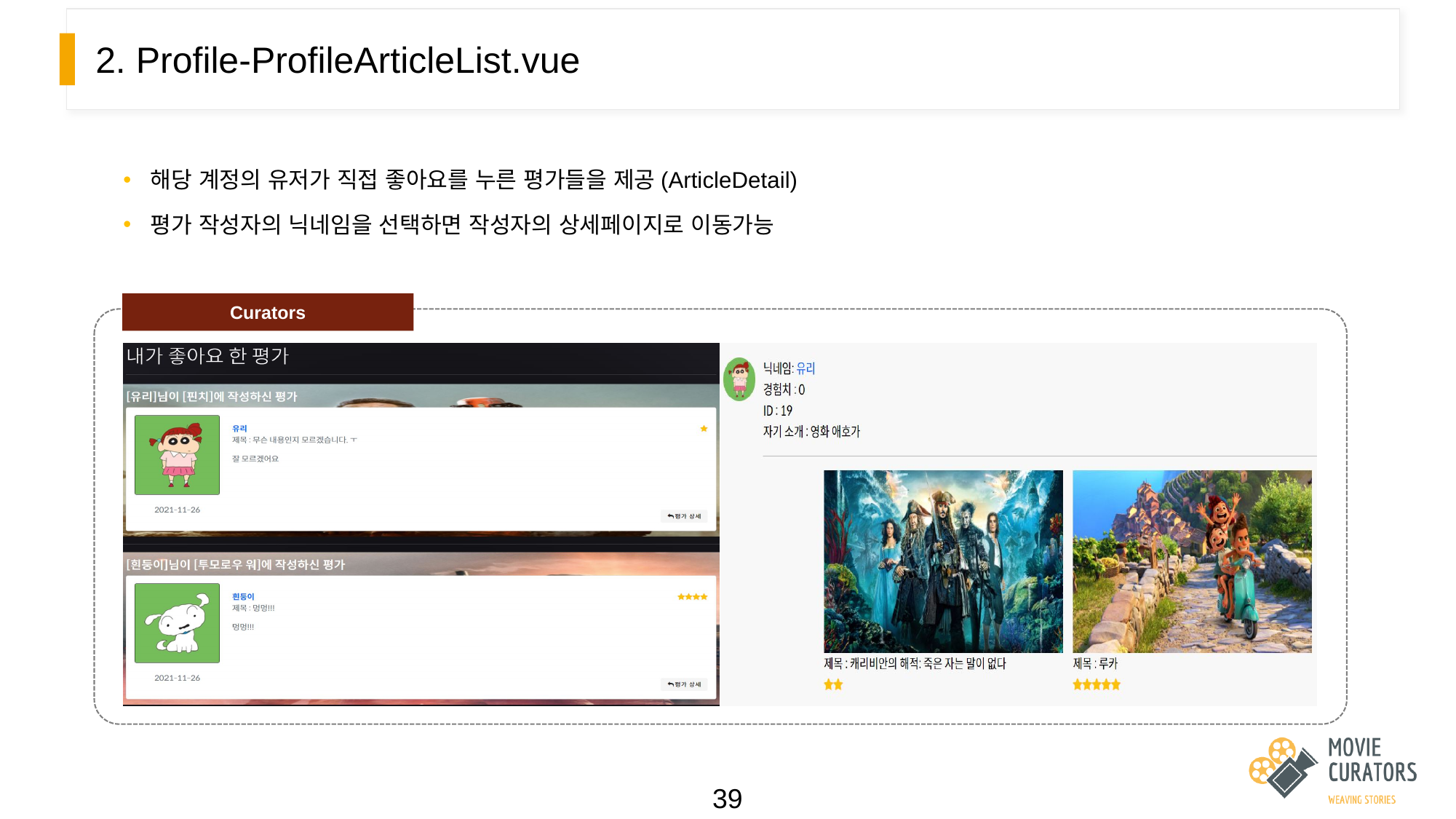

# 2. Profile-ProfileArticleList.vue

해당 계정의 유저가 직접 좋아요를 누른 평가들을 제공(ArticleDetail)
평가 작성자의 닉네임을 선택하면 작성자의 상세페이지로 이동가능
Curators

|  |  |
| --- | --- |
39